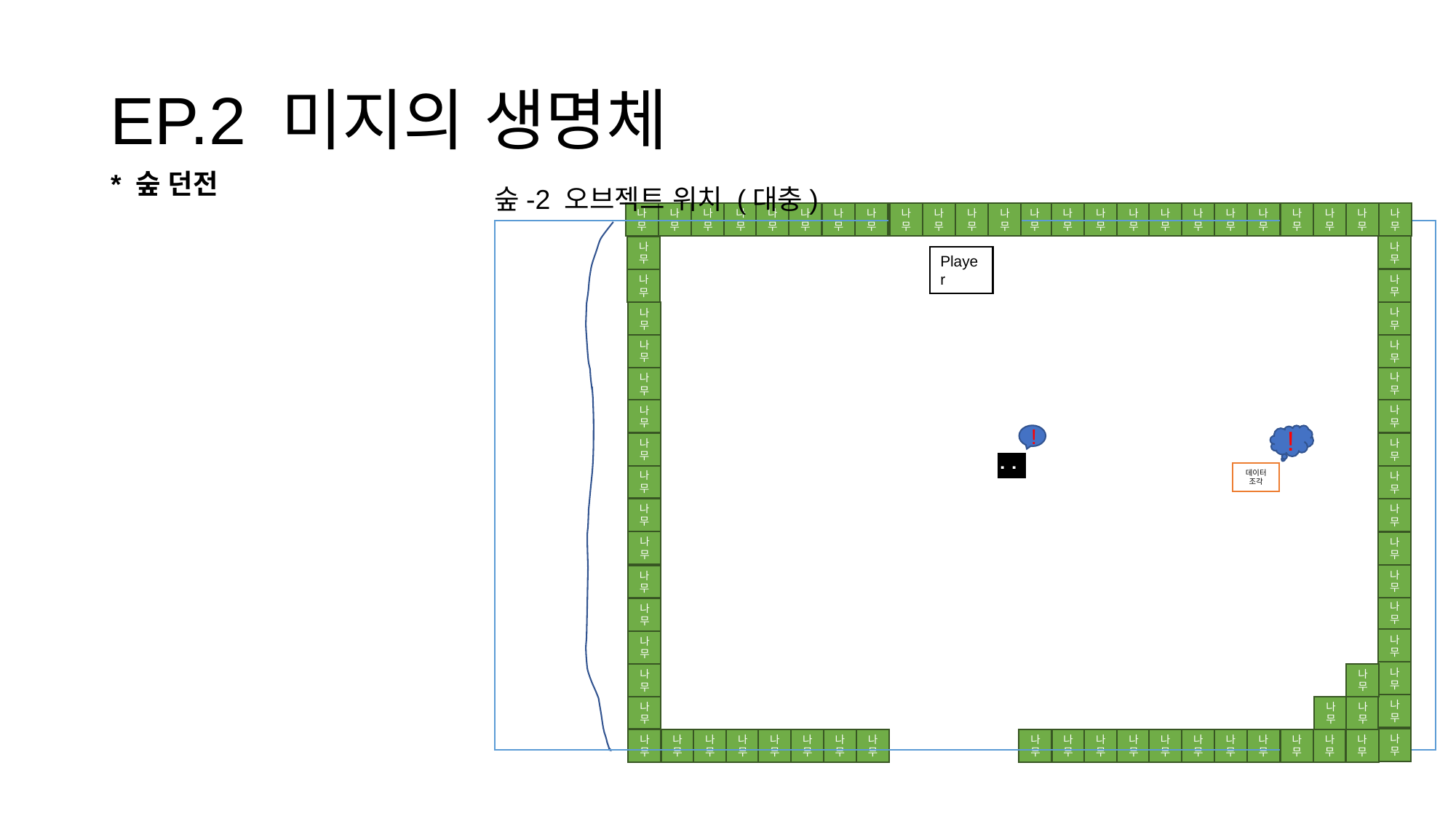

EP.2 미지의 생명체
* 숲 던전
숲-2 오브젝트 위치 (대충)
나무
나무
나무
나무
나무
나무
나무
나무
나무
나무
나무
나무
나무
나무
나무
나무
나무
나무
나무
나무
나무
나무
나무
나무

나무
Player
나무
나무
나무
나무
나무
나무
나무
나무
나무
나무
나무
나무
!
!
나무
:
데이터
조각
나무
나무
나무
나무
나무
나무
나무
나무
나무
나무
나무
나무
나무
나무
나무
나무
나무
나무
나무
나무
나무
나무
나무
나무
나무
나무
나무
나무
나무
나무
나무
나무
나무
나무
나무
나무
나무
나무
나무
나무